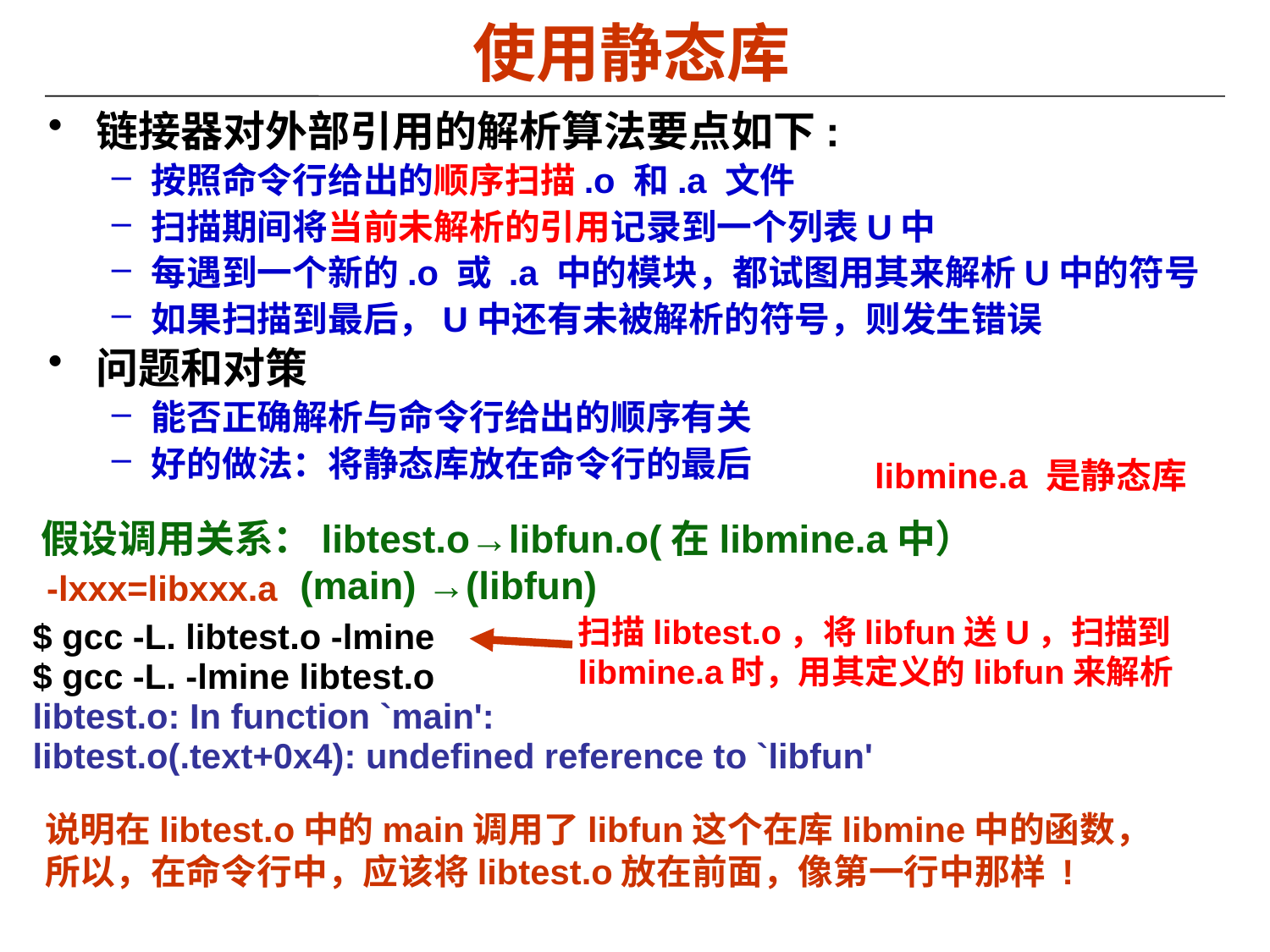

使用静态库
链接器对外部引用的解析算法要点如下:
按照命令行给出的顺序扫描.o 和.a 文件
扫描期间将当前未解析的引用记录到一个列表U中
每遇到一个新的.o 或 .a 中的模块，都试图用其来解析U中的符号
如果扫描到最后，U中还有未被解析的符号，则发生错误
问题和对策
能否正确解析与命令行给出的顺序有关
好的做法：将静态库放在命令行的最后
libmine.a 是静态库
假设调用关系：libtest.o→libfun.o(在libmine.a中）
                        (main) →(libfun)
-lxxx=libxxx.a
扫描libtest.o，将libfun送U，扫描到libmine.a时，用其定义的libfun来解析

$ gcc -L. libtest.o -lmine
$ gcc -L. -lmine libtest.o
libtest.o: In function `main':
libtest.o(.text+0x4): undefined reference to `libfun'
说明在libtest.o中的main调用了libfun这个在库libmine中的函数，所以，在命令行中，应该将libtest.o放在前面，像第一行中那样 !